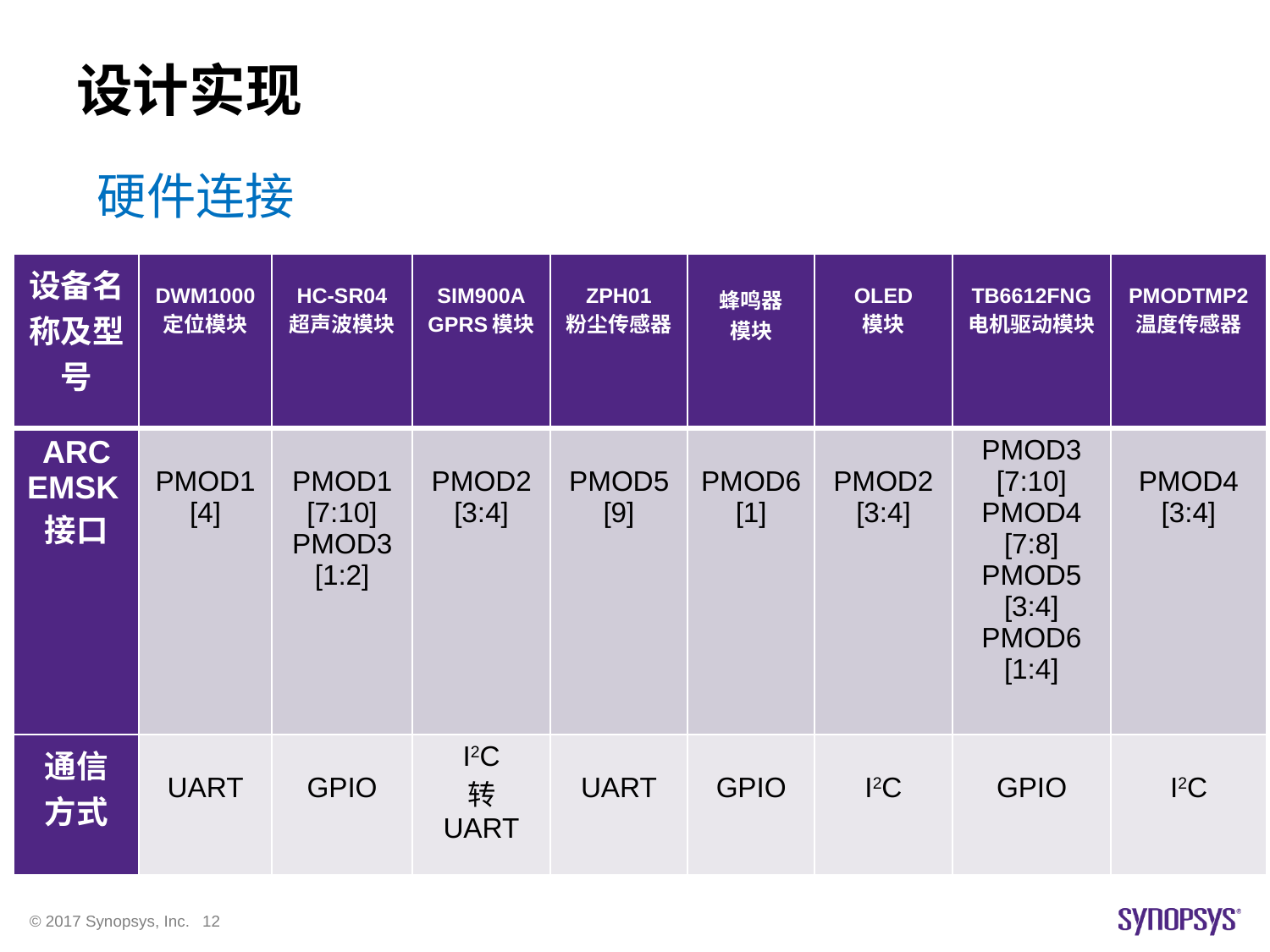

# 设计实现
硬件连接

| 设备名称及型号 | DWM1000 定位模块 | HC-SR04 超声波模块 | SIM900A GPRS模块 | ZPH01 粉尘传感器 | 蜂鸣器 模块 | OLED 模块 | TB6612FNG 电机驱动模块 | PMODTMP2 温度传感器 |
| --- | --- | --- | --- | --- | --- | --- | --- | --- |
| ARC EMSK接口 | PMOD1 [4] | PMOD1 [7:10] PMOD3 [1:2] | PMOD2 [3:4] | PMOD5 [9] | PMOD6 [1] | PMOD2 [3:4] | PMOD3 [7:10] PMOD4 [7:8] PMOD5 [3:4] PMOD6 [1:4] | PMOD4 [3:4] |
| 通信 方式 | UART | GPIO | I2C 转 UART | UART | GPIO | I2C | GPIO | I2C |